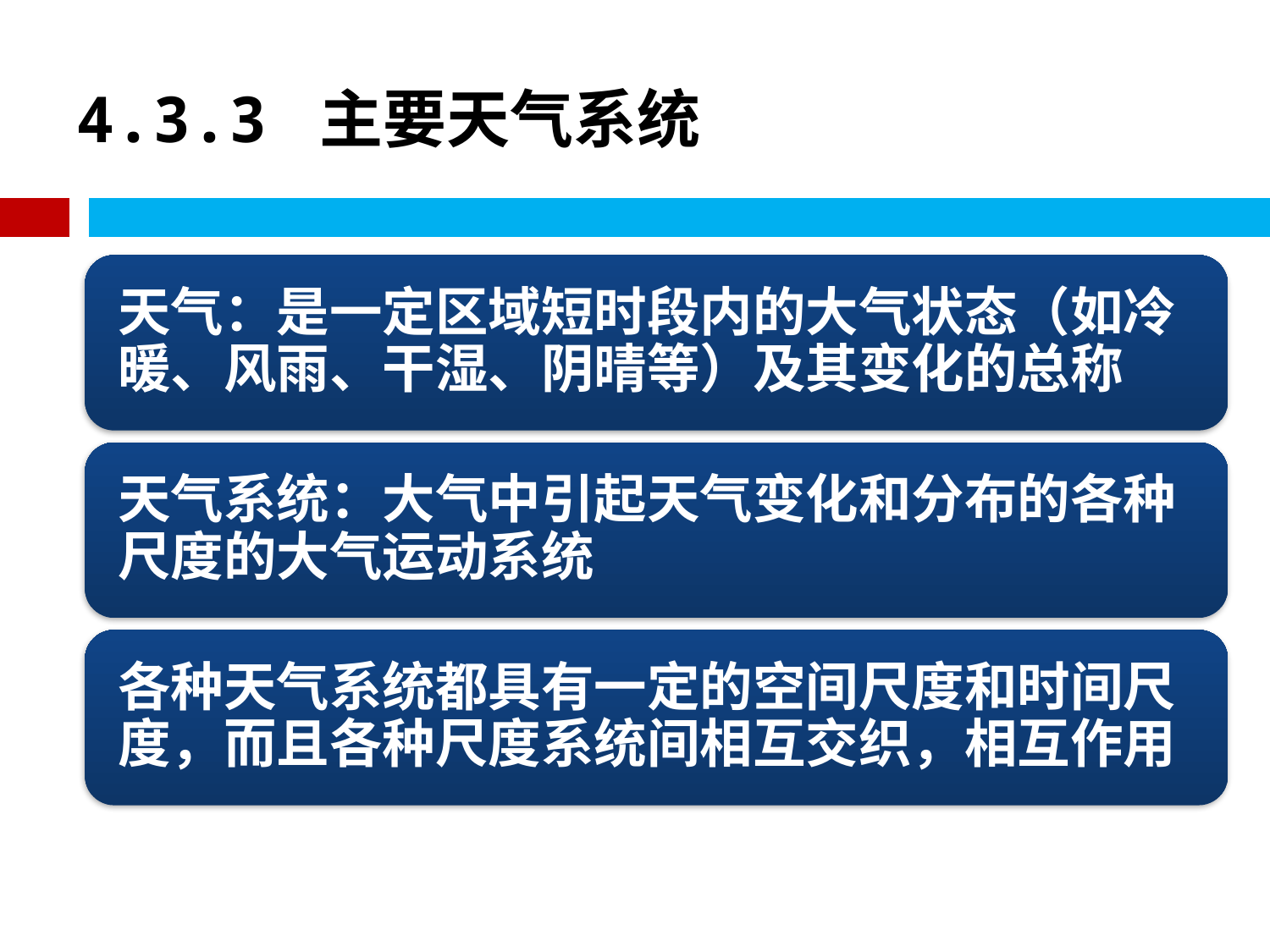

# 4.3.3 主要天气系统
天气：是一定区域短时段内的大气状态（如冷暖、风雨、干湿、阴晴等）及其变化的总称
天气系统：大气中引起天气变化和分布的各种尺度的大气运动系统
各种天气系统都具有一定的空间尺度和时间尺度，而且各种尺度系统间相互交织，相互作用